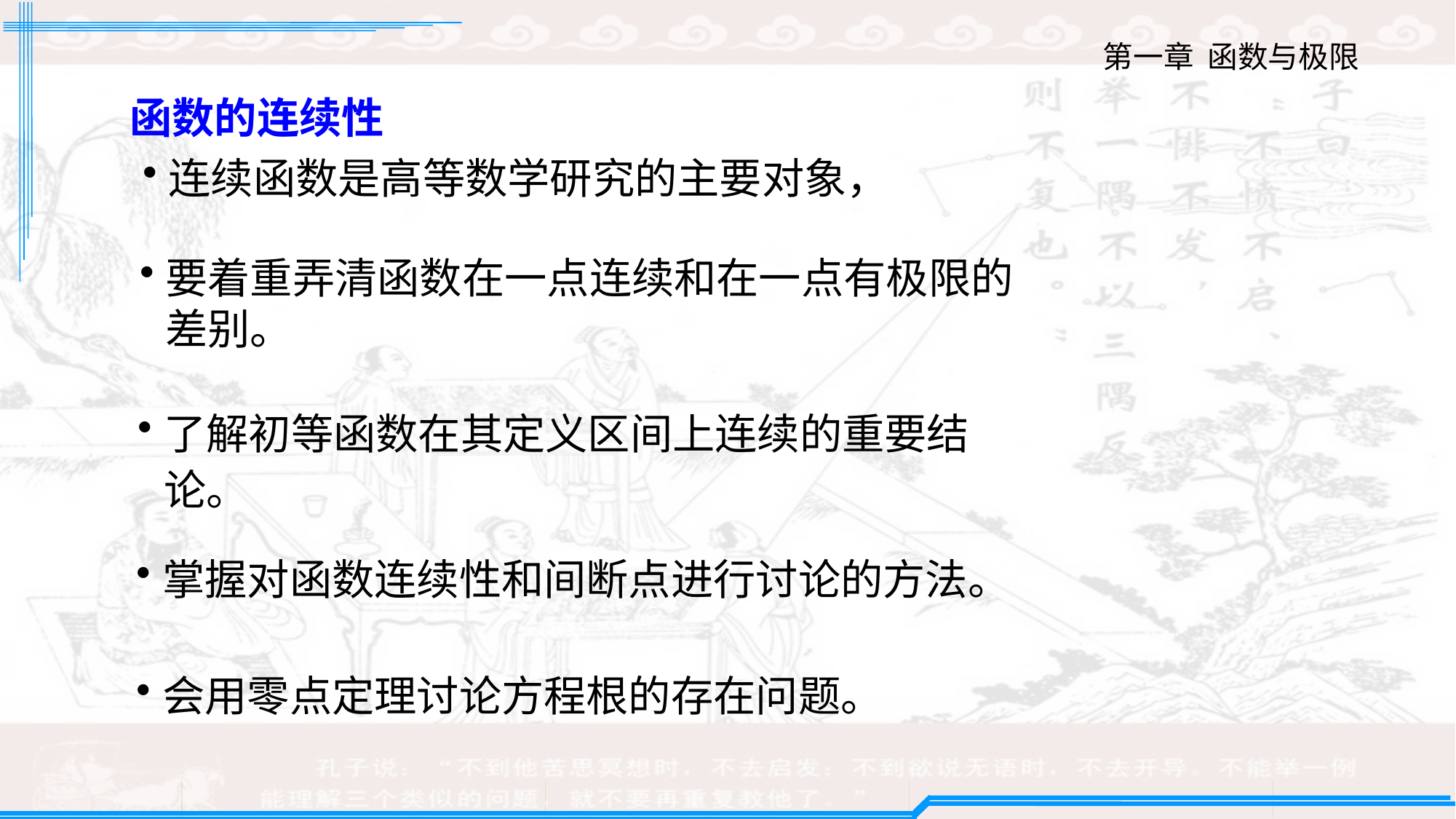

函数的连续性
连续函数是高等数学研究的主要对象，
要着重弄清函数在一点连续和在一点有极限的差别。
了解初等函数在其定义区间上连续的重要结论。
掌握对函数连续性和间断点进行讨论的方法。
会用零点定理讨论方程根的存在问题。